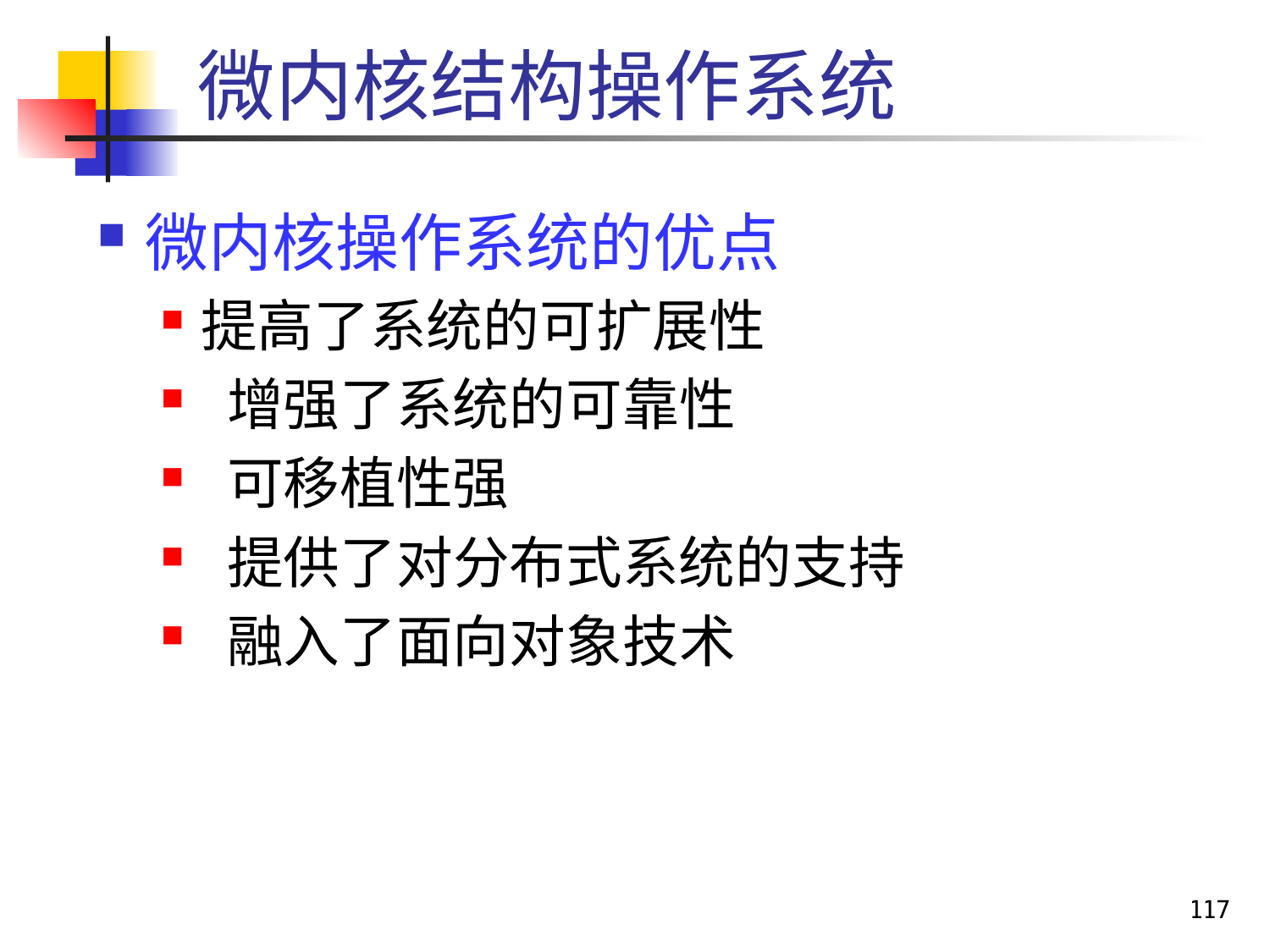

# 微内核结构操作系统
微内核操作系统的优点
提高了系统的可扩展性
 增强了系统的可靠性
 可移植性强
 提供了对分布式系统的支持
 融入了面向对象技术
117